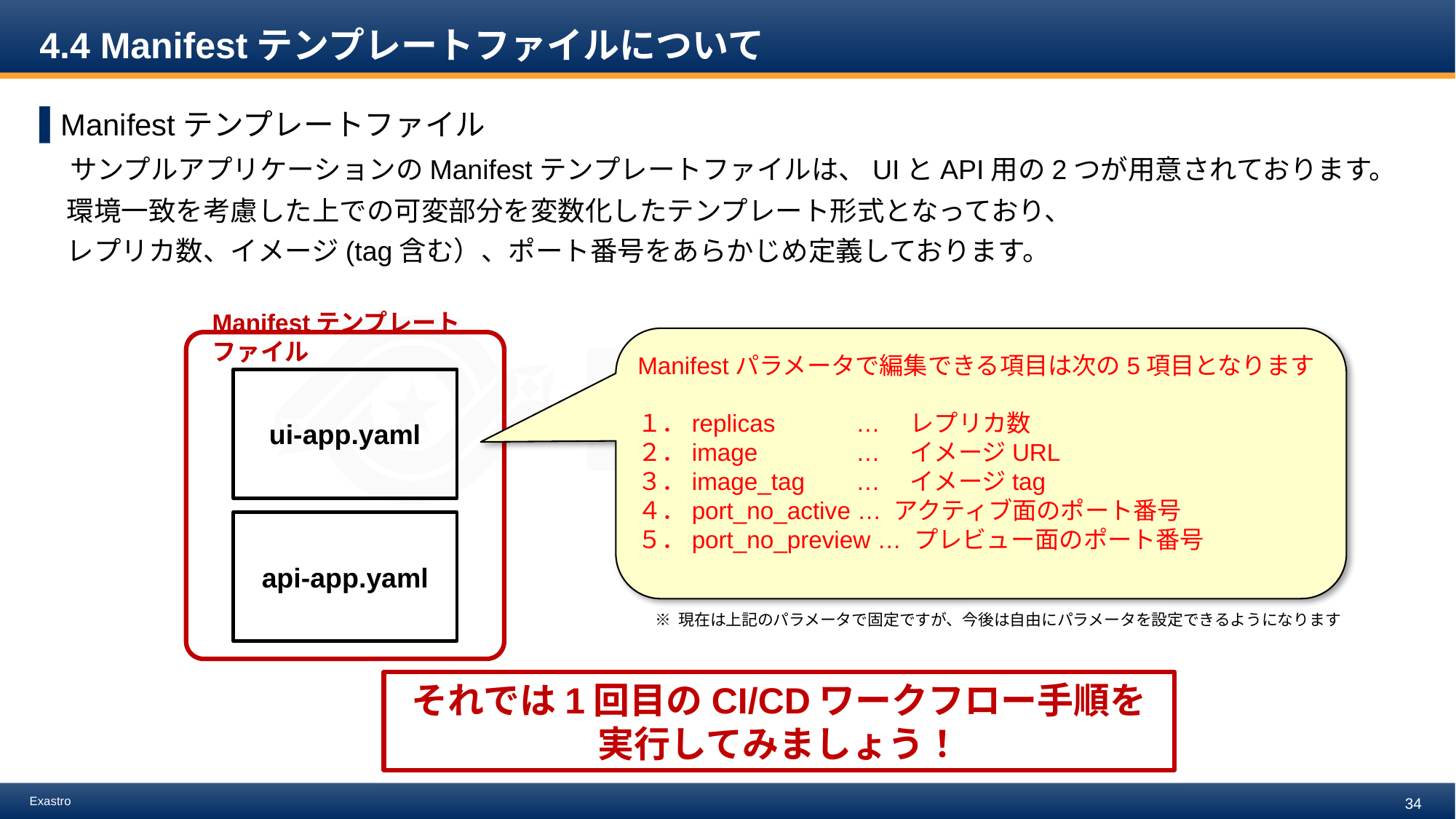

# 4.4 Manifestテンプレートファイルについて
Manifestテンプレートファイル
　サンプルアプリケーションのManifestテンプレートファイルは、UIとAPI用の2つが用意されております。
　環境一致を考慮した上での可変部分を変数化したテンプレート形式となっており、
　レプリカ数、イメージ(tag含む）、ポート番号をあらかじめ定義しております。
Manifestテンプレート
ファイル
Manifestパラメータで編集できる項目は次の5項目となります

１．replicas	…　レプリカ数
２．image	…　イメージURL
３．image_tag	…　イメージtag
４．port_no_active … アクティブ面のポート番号
５．port_no_preview … プレビュー面のポート番号

ui-app.yaml
api-app.yaml
※ 現在は上記のパラメータで固定ですが、今後は自由にパラメータを設定できるようになります
それでは1回目のCI/CDワークフロー手順を
実行してみましょう！